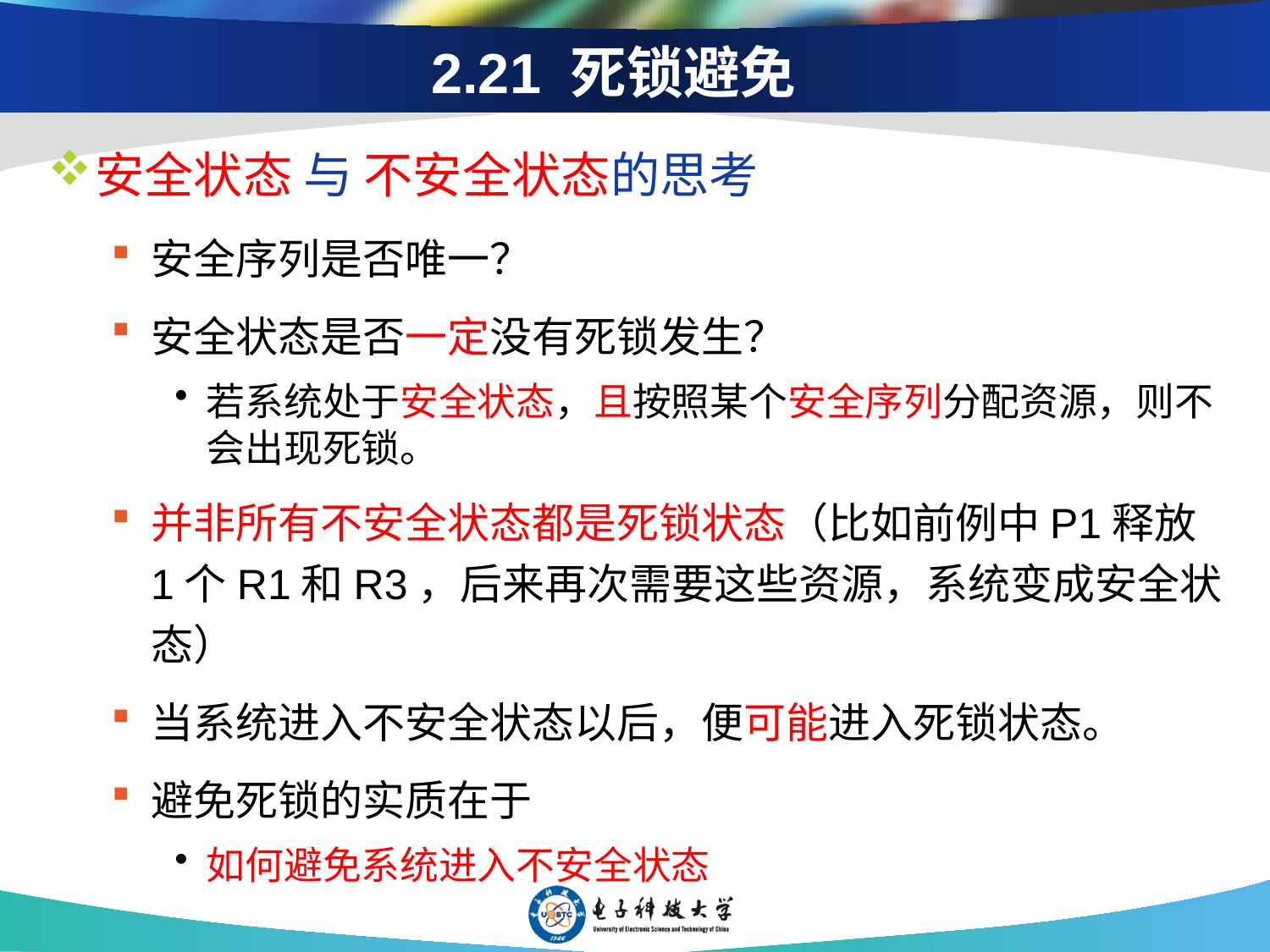

# 2.21 死锁避免
安全状态 与 不安全状态的思考
安全序列是否唯一？
安全状态是否一定没有死锁发生？
若系统处于安全状态，且按照某个安全序列分配资源，则不会出现死锁。
并非所有不安全状态都是死锁状态（比如前例中P1释放1个R1和R3，后来再次需要这些资源，系统变成安全状态）
当系统进入不安全状态以后，便可能进入死锁状态。
避免死锁的实质在于
如何避免系统进入不安全状态